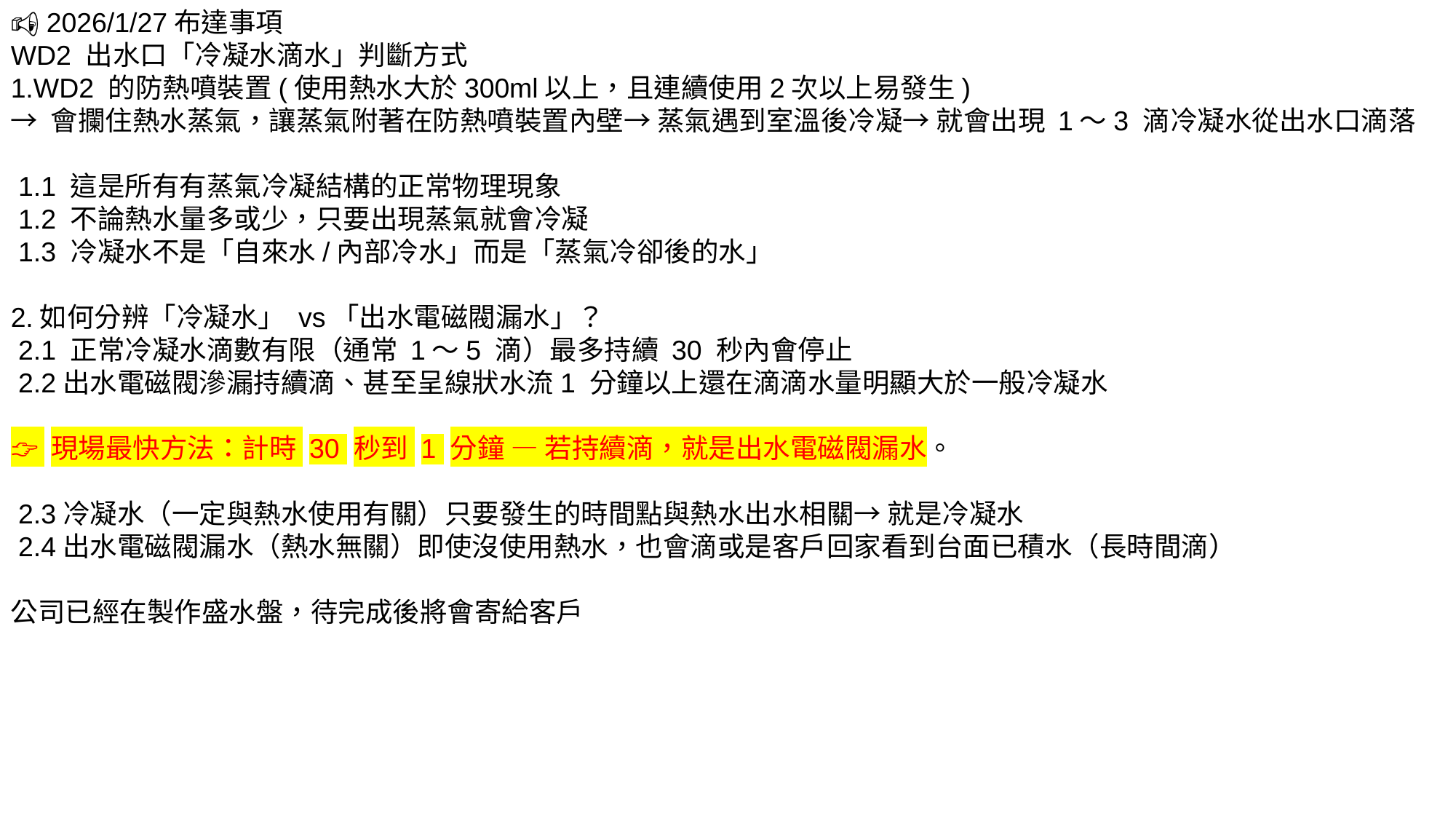

📢 2026/1/27布達事項
WD2 出水口「冷凝水滴水」判斷方式
1.WD2 的防熱噴裝置(使用熱水大於300ml以上，且連續使用2次以上易發生)
→ 會攔住熱水蒸氣，讓蒸氣附著在防熱噴裝置內壁→ 蒸氣遇到室溫後冷凝→ 就會出現 1～3 滴冷凝水從出水口滴落

 1.1 這是所有有蒸氣冷凝結構的正常物理現象
 1.2 不論熱水量多或少，只要出現蒸氣就會冷凝
 1.3 冷凝水不是「自來水/內部冷水」而是「蒸氣冷卻後的水」

2.如何分辨「冷凝水」 vs「出水電磁閥漏水」？
 2.1 正常冷凝水滴數有限（通常 1～5 滴）最多持續 30 秒內會停止
 2.2出水電磁閥滲漏持續滴、甚至呈線狀水流1 分鐘以上還在滴滴水量明顯大於一般冷凝水

👉 現場最快方法：計時 30 秒到 1 分鐘 — 若持續滴，就是出水電磁閥漏水。

 2.3冷凝水（一定與熱水使用有關）只要發生的時間點與熱水出水相關→ 就是冷凝水
 2.4出水電磁閥漏水（熱水無關）即使沒使用熱水，也會滴或是客戶回家看到台面已積水（長時間滴）

公司已經在製作盛水盤，待完成後將會寄給客戶